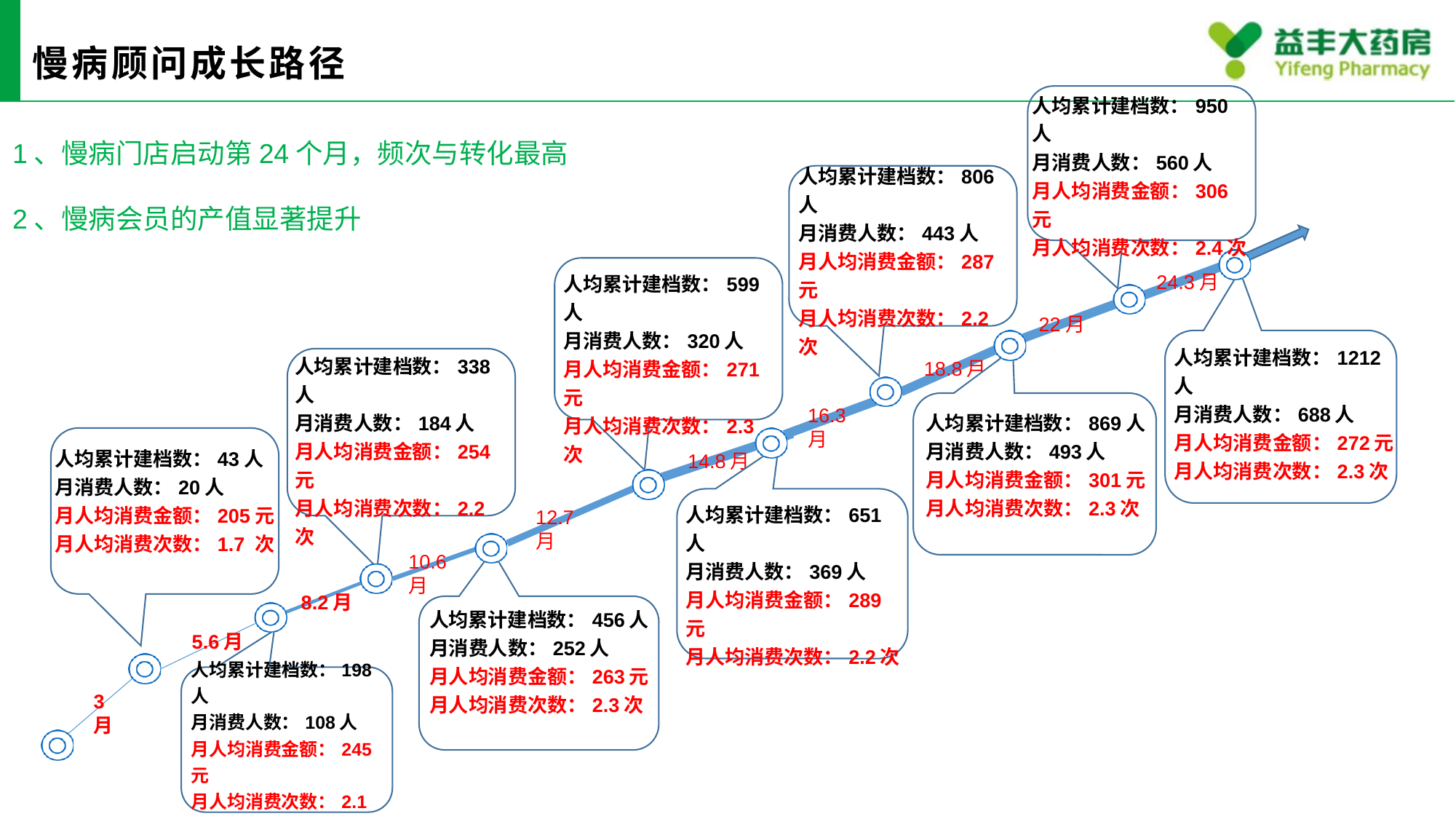

# 慢病顾问成长路径
| 人均累计建档数：950人 月消费人数：560人 月人均消费金额：306元 月人均消费次数：2.4次 |
| --- |

1、慢病门店启动第24个月，频次与转化最高

2、慢病会员的产值显著提升

| 人均累计建档数：806人 月消费人数：443人 月人均消费金额：287元 月人均消费次数：2.2 次 |
| --- |

| 人均累计建档数：599人 月消费人数：320人 月人均消费金额：271元 月人均消费次数：2.3次 |
| --- |

24.3月

22月
| 人均累计建档数：1212人 月消费人数：688人 月人均消费金额：272元 月人均消费次数：2.3次 |
| --- |
| 人均累计建档数：338人 月消费人数：184人 月人均消费金额：254元 月人均消费次数：2.2次 |
| --- |

18.8月

| 人均累计建档数：869人 月消费人数：493人 月人均消费金额：301元 月人均消费次数：2.3次 |
| --- |

16.3月
| 人均累计建档数：43人 月消费人数：20人 月人均消费金额：205元 月人均消费次数：1.7 次 |
| --- |

14.8月

| 人均累计建档数：651人 月消费人数：369人 月人均消费金额：289元 月人均消费次数：2.2次 |
| --- |

12.7月

10.6月

| 人均累计建档数：456人 月消费人数：252人 月人均消费金额：263元 月人均消费次数：2.3次 |
| --- |
8.2月

5.6月
| 人均累计建档数：198人 月消费人数：108人 月人均消费金额：245元 月人均消费次数：2.1 次 |
| --- |

3月